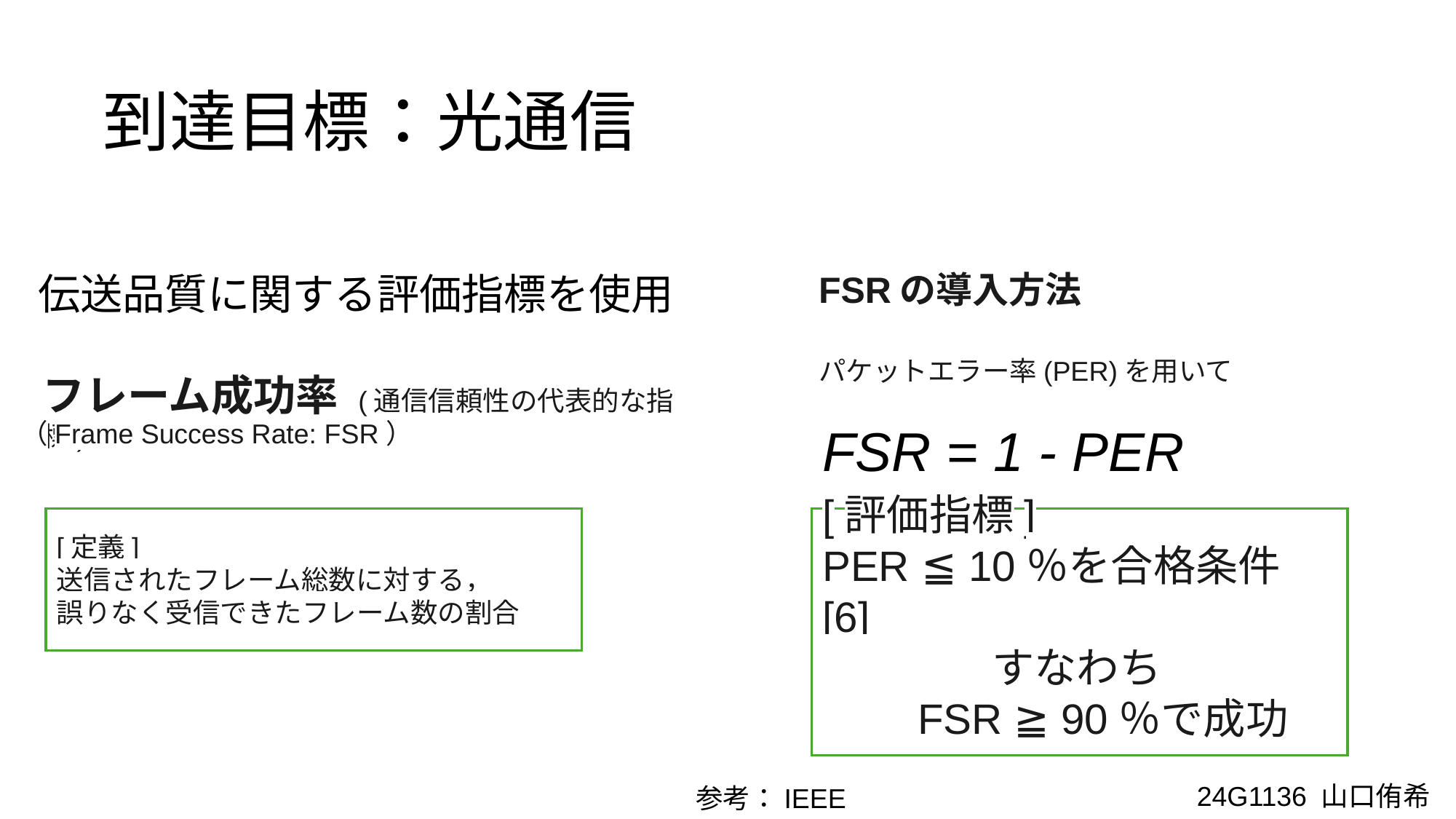

# 到達目標：光通信
FSRの導入方法

パケットエラー率(PER)を用いて
伝送品質に関する評価指標を使用
フレーム成功率 (通信信頼性の代表的な指標)
（Frame Success Rate: FSR）
FSR = 1 - PER

[定義]
送信されたフレーム総数に対する，
誤りなく受信できたフレーム数の割合

[評価指標]
PER ≦ 10％を合格条件[6]
　　　　すなわち
　　FSR ≧ 90％で成功

24G1136 山口侑希
参考：IEEE